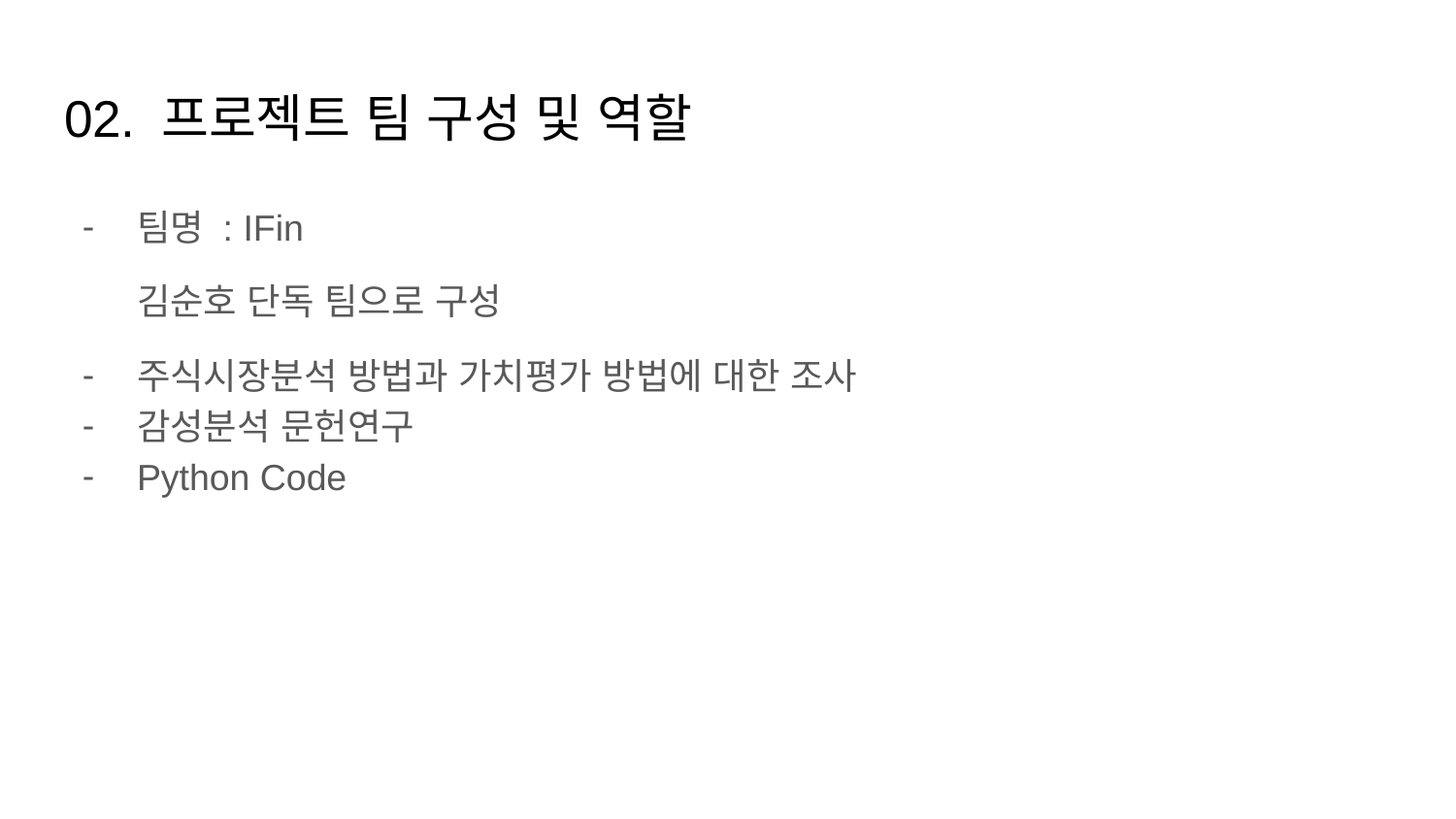

# 02. 프로젝트 팀 구성 및 역할
팀명 : IFin
김순호 단독 팀으로 구성
주식시장분석 방법과 가치평가 방법에 대한 조사
감성분석 문헌연구
Python Code